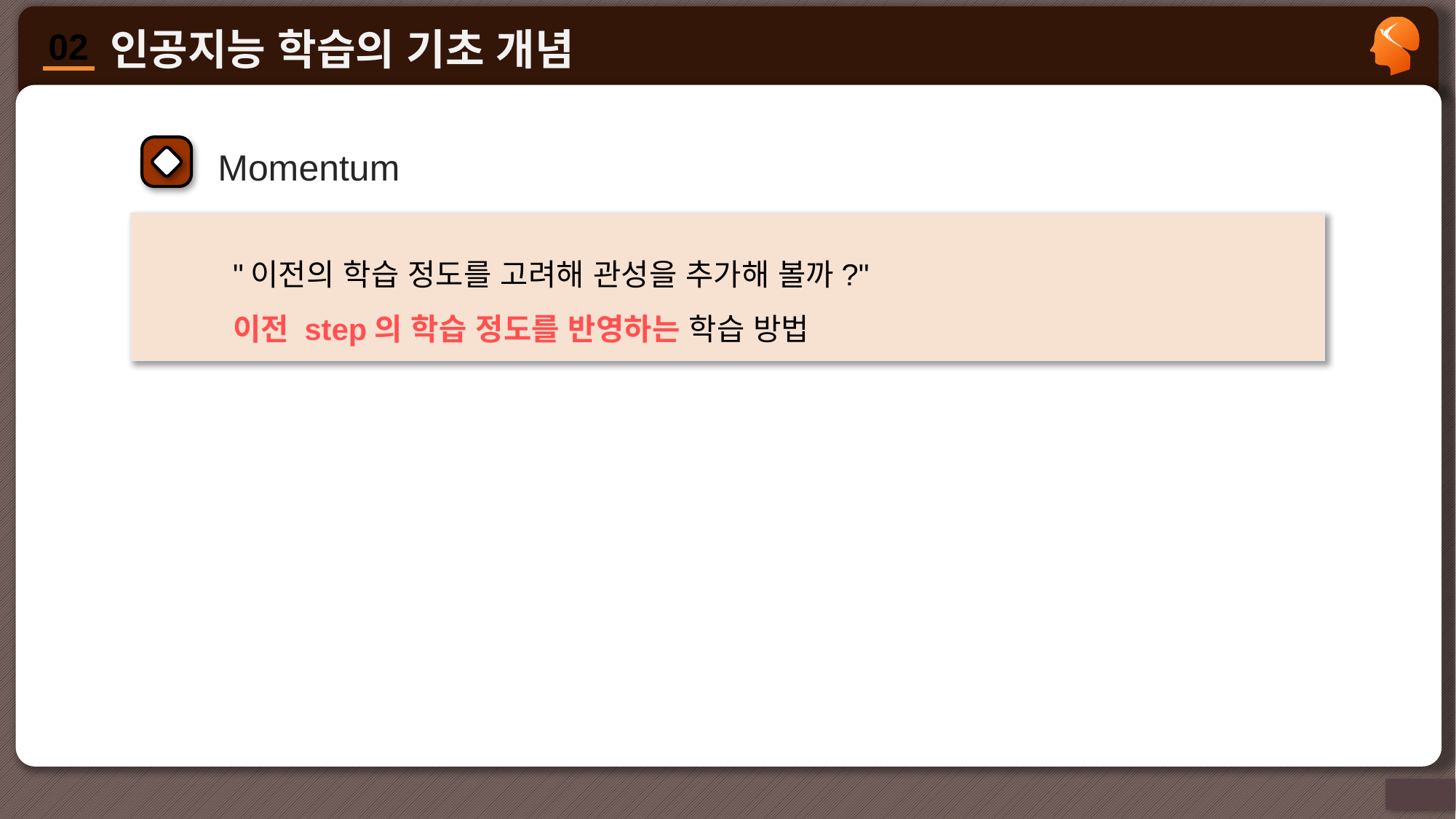

Momentum

"이전의 학습 정도를 고려해 관성을 추가해 볼까?"
이전 step의 학습 정도를 반영하는 학습 방법